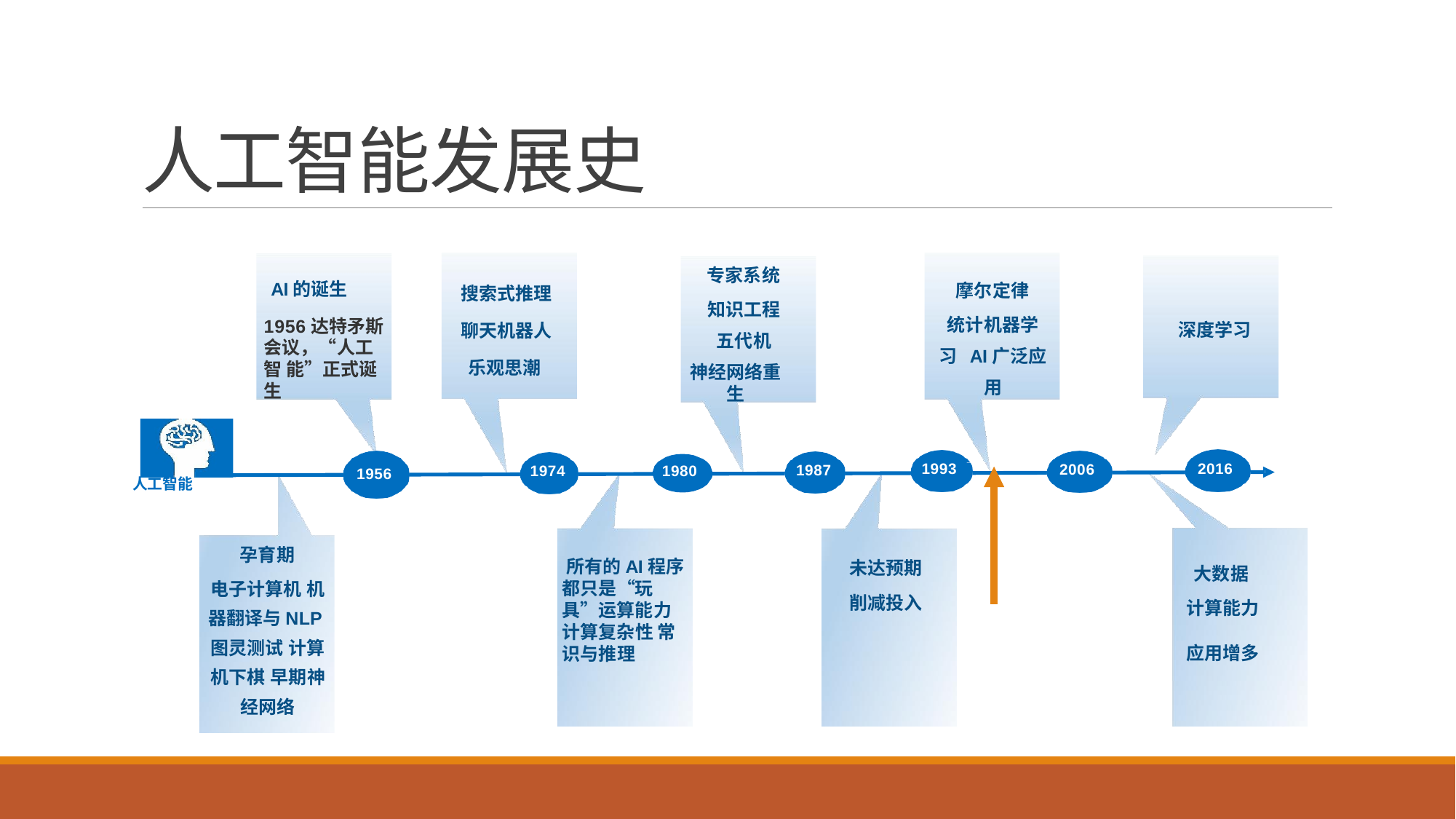

# 人工智能发展史

专家系统
知识工程 五代机
神经网络重生
AI的诞生
1956达特矛斯 会议，“人工智 能”正式诞生
摩尔定律
统计机器学习  AI广泛应用
搜索式推理
聊天机器人 乐观思潮
深度学习

2016
1993
2006
1987
1974
1980
1956
人工智能
孕育期
电子计算机 机 器翻译与NLP  图灵测试 计算 机下棋 早期神 经网络
所有的AI程序 都只是“玩具”运算能力 计算复杂性 常识与推理
未达预期
削减投入
大数据
计算能力

应用增多